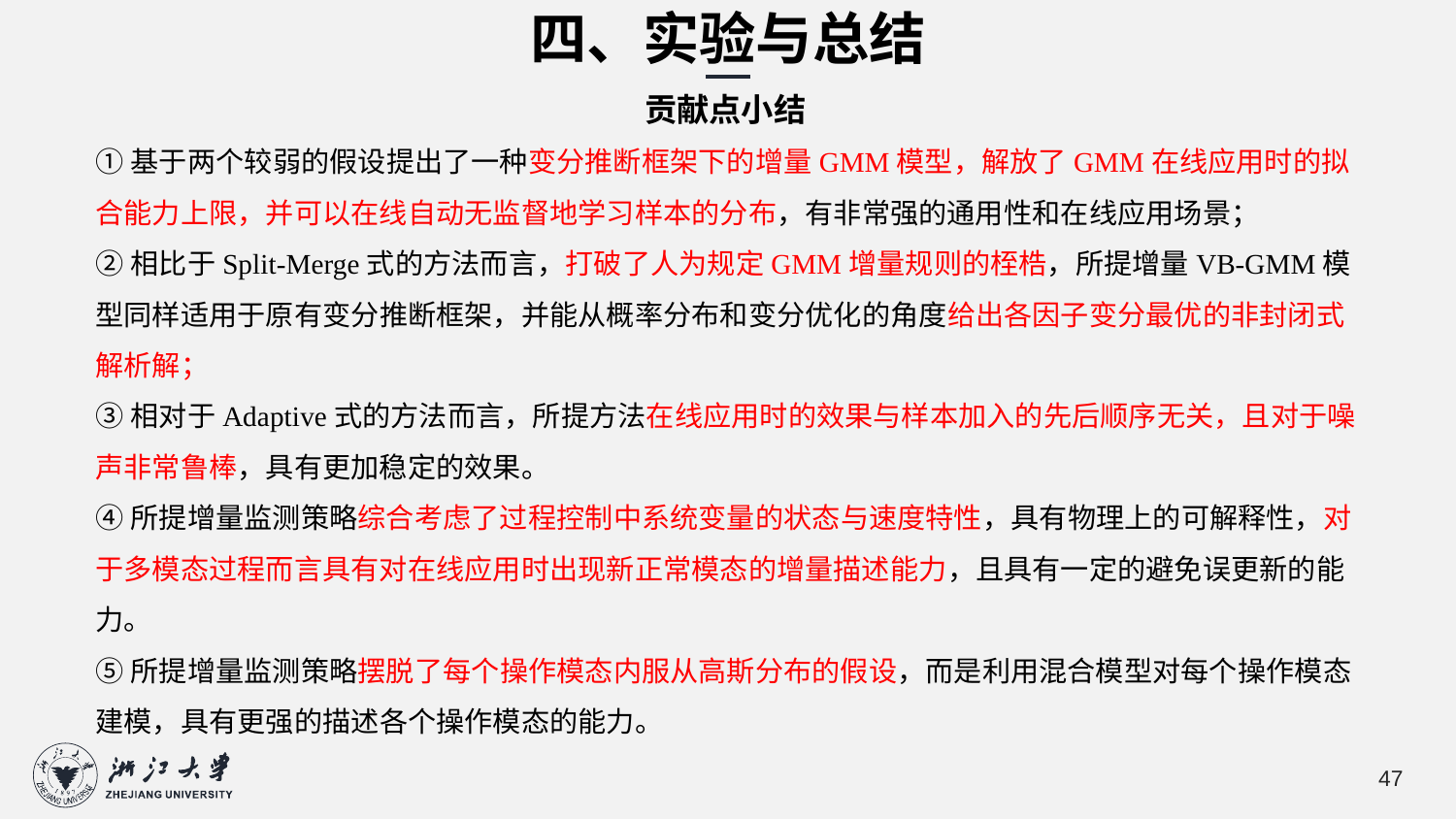

四、实验与总结
贡献点小结
①基于两个较弱的假设提出了一种变分推断框架下的增量GMM模型，解放了GMM在线应用时的拟合能力上限，并可以在线自动无监督地学习样本的分布，有非常强的通用性和在线应用场景；
②相比于Split-Merge式的方法而言，打破了人为规定GMM增量规则的桎梏，所提增量VB-GMM模型同样适用于原有变分推断框架，并能从概率分布和变分优化的角度给出各因子变分最优的非封闭式解析解；
③相对于Adaptive式的方法而言，所提方法在线应用时的效果与样本加入的先后顺序无关，且对于噪声非常鲁棒，具有更加稳定的效果。
④所提增量监测策略综合考虑了过程控制中系统变量的状态与速度特性，具有物理上的可解释性，对于多模态过程而言具有对在线应用时出现新正常模态的增量描述能力，且具有一定的避免误更新的能力。
⑤所提增量监测策略摆脱了每个操作模态内服从高斯分布的假设，而是利用混合模型对每个操作模态建模，具有更强的描述各个操作模态的能力。
47